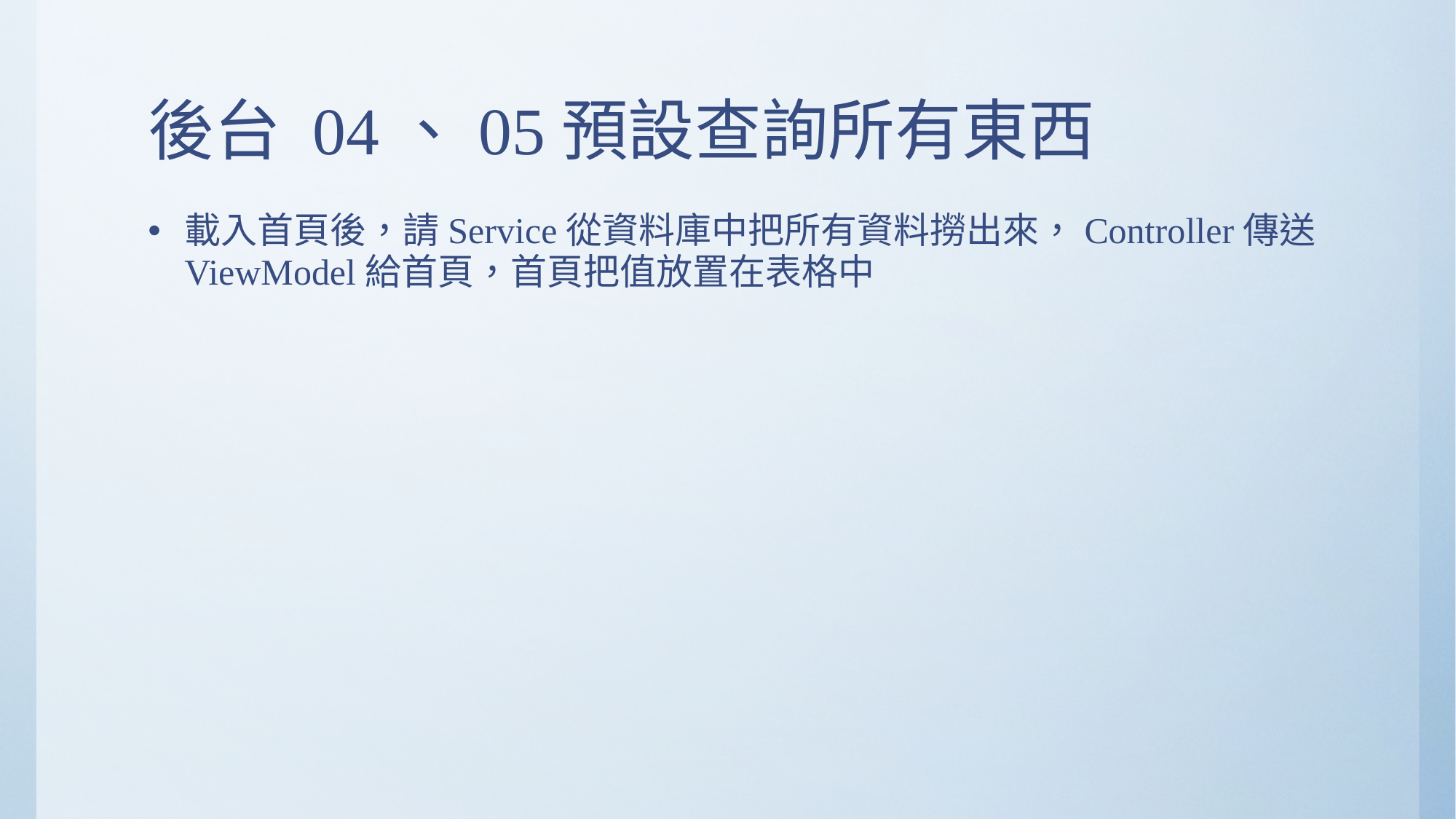

# 後台 04、05預設查詢所有東西
載入首頁後，請Service從資料庫中把所有資料撈出來，Controller傳送ViewModel給首頁，首頁把值放置在表格中